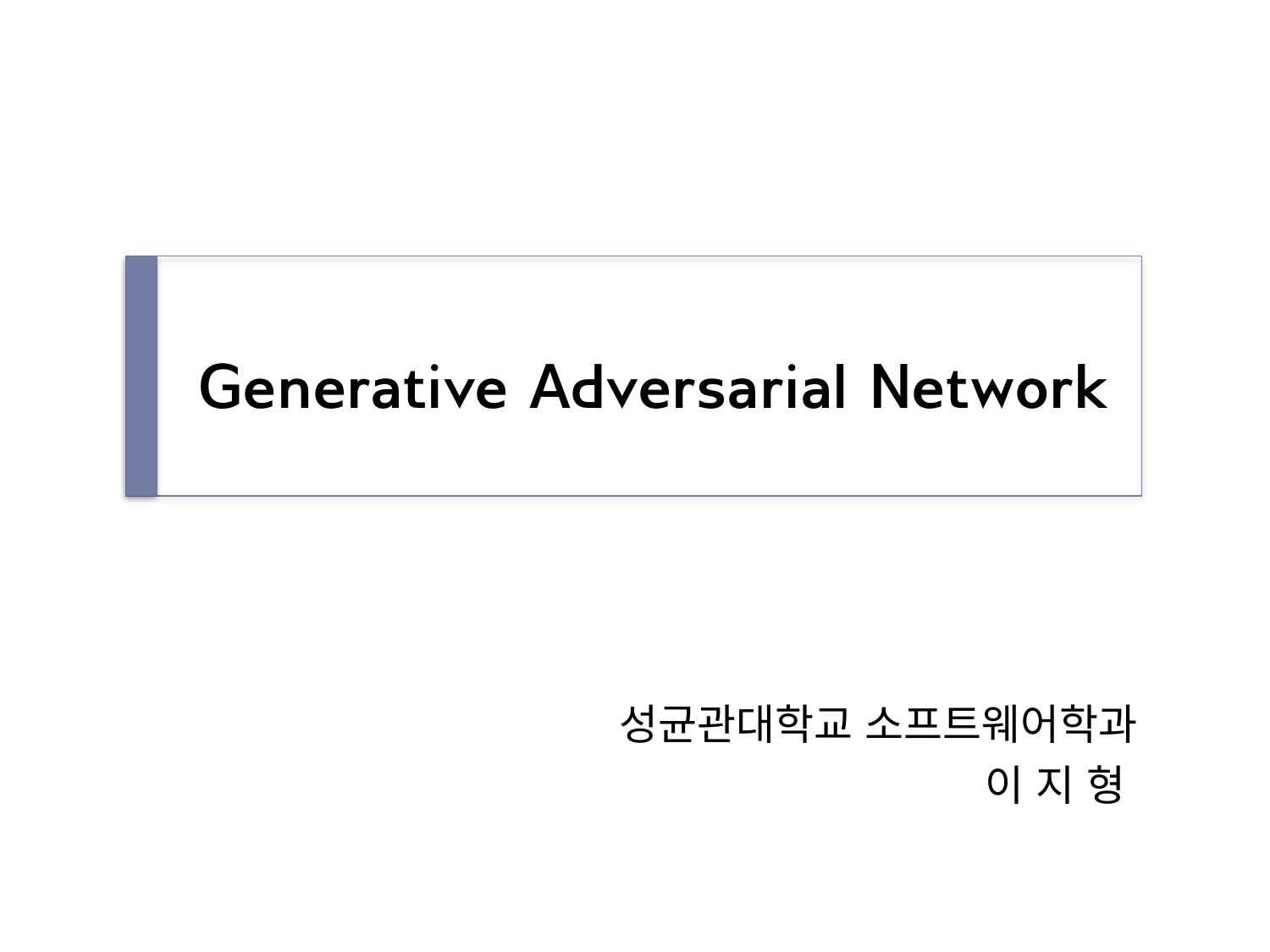

# Generative Adversarial Network
성균관대학교 소프트웨어학과
이 지 형